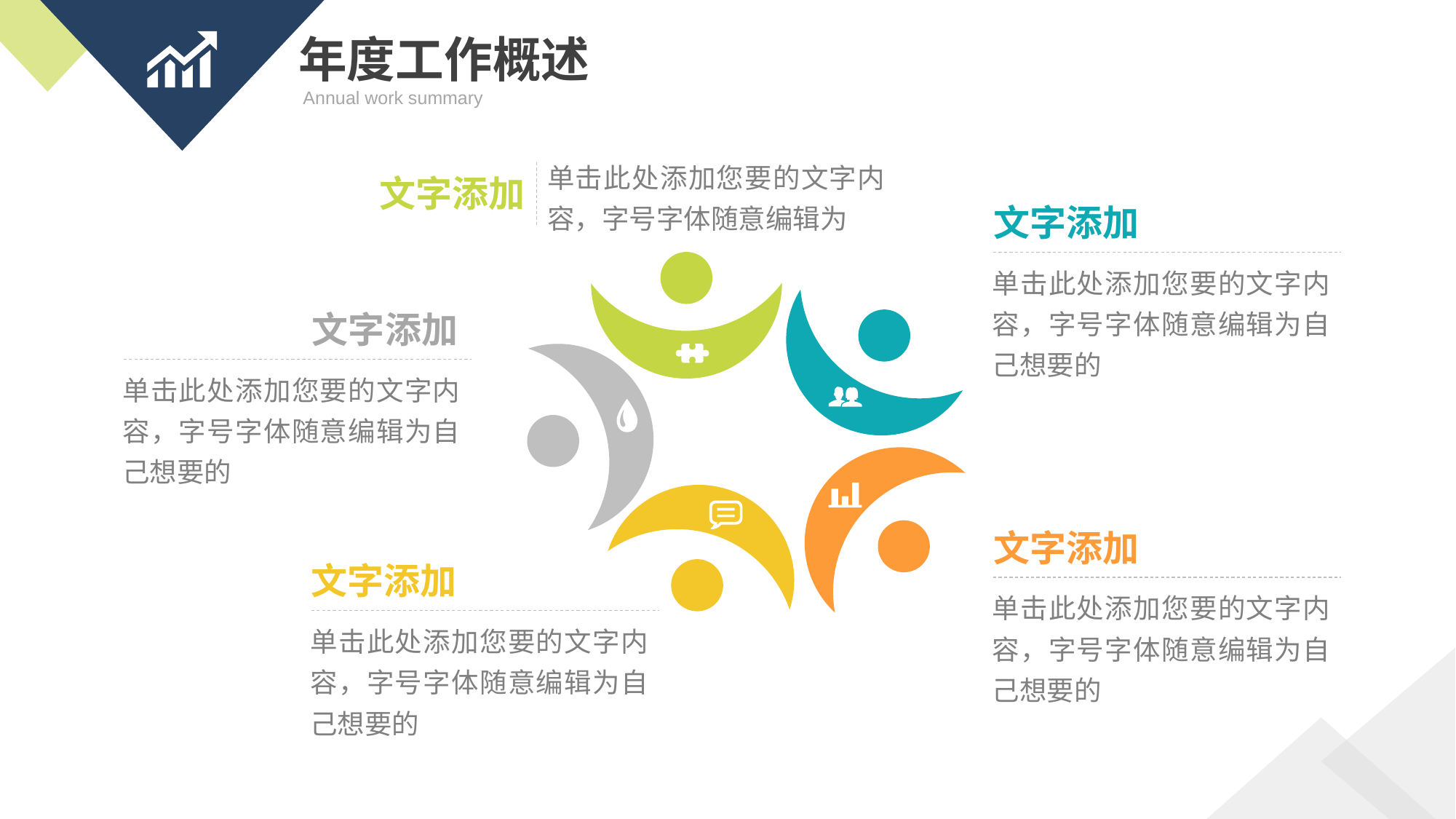

年度工作概述
Annual work summary
单击此处添加您要的文字内容，字号字体随意编辑为
文字添加
文字添加
单击此处添加您要的文字内容，字号字体随意编辑为自己想要的

文字添加
单击此处添加您要的文字内容，字号字体随意编辑为自己想要的
文字添加
单击此处添加您要的文字内容，字号字体随意编辑为自己想要的
文字添加
单击此处添加您要的文字内容，字号字体随意编辑为自己想要的